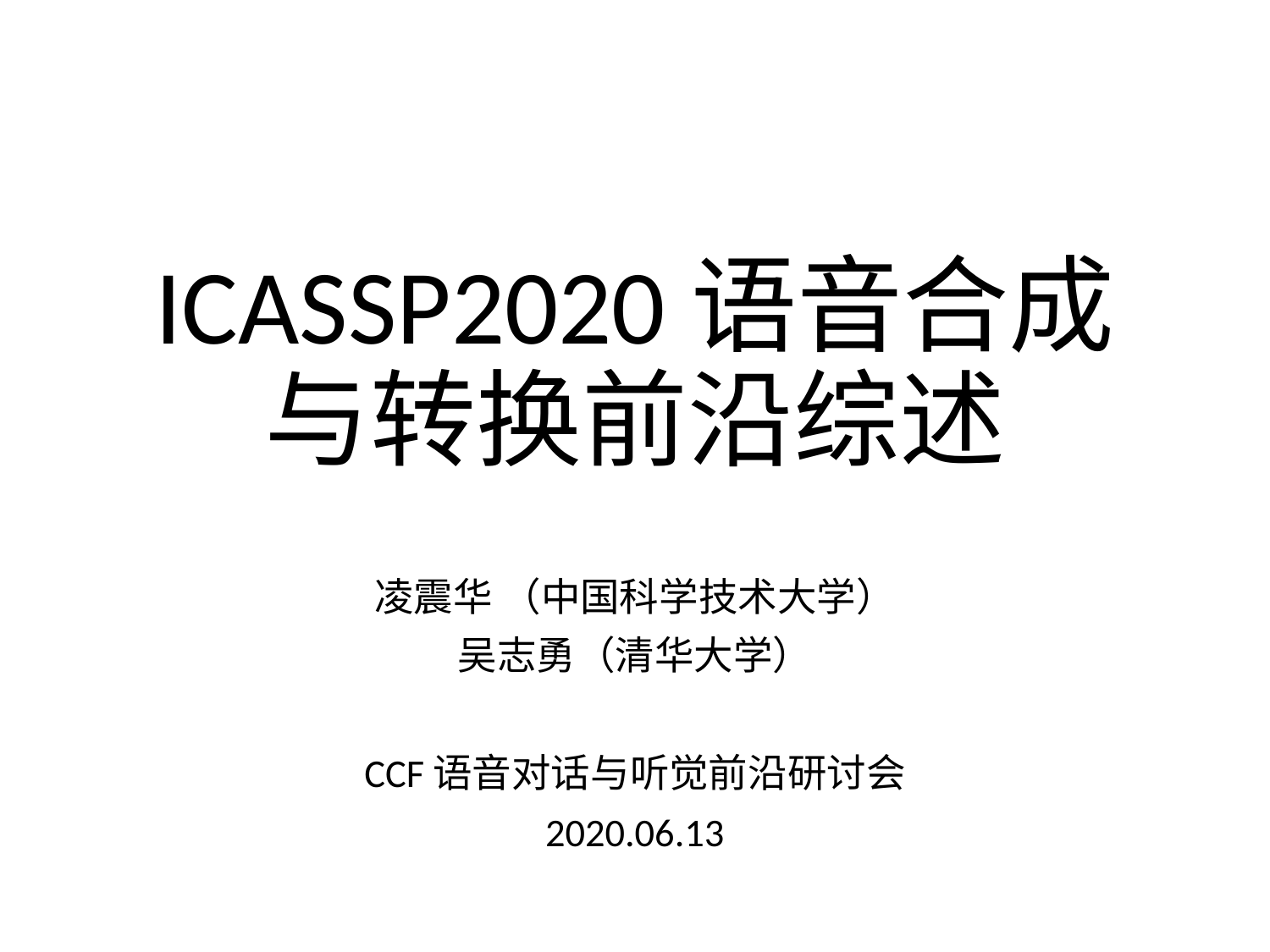

# ICASSP2020语音合成与转换前沿综述
凌震华 （中国科学技术大学）
吴志勇（清华大学）

CCF语音对话与听觉前沿研讨会
2020.06.13